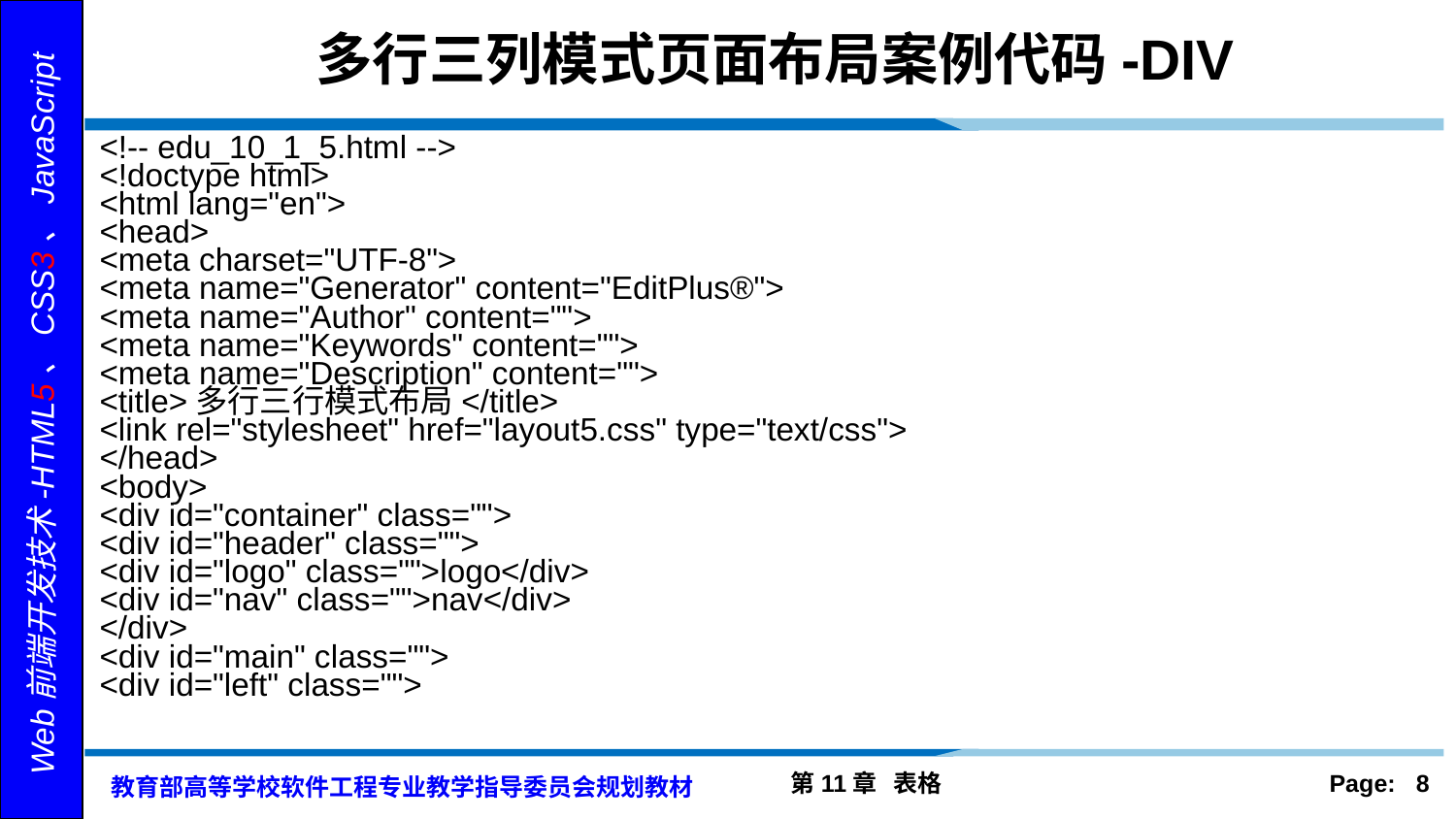

# 多行三列模式页面布局案例代码-DIV
<!-- edu_10_1_5.html -->
<!doctype html>
<html lang="en">
<head>
<meta charset="UTF-8">
<meta name="Generator" content="EditPlus®">
<meta name="Author" content="">
<meta name="Keywords" content="">
<meta name="Description" content="">
<title>多行三行模式布局</title>
<link rel="stylesheet" href="layout5.css" type="text/css">
</head>
<body>
<div id="container" class="">
<div id="header" class="">
<div id="logo" class="">logo</div>
<div id="nav" class="">nav</div>
</div>
<div id="main" class="">
<div id="left" class="">